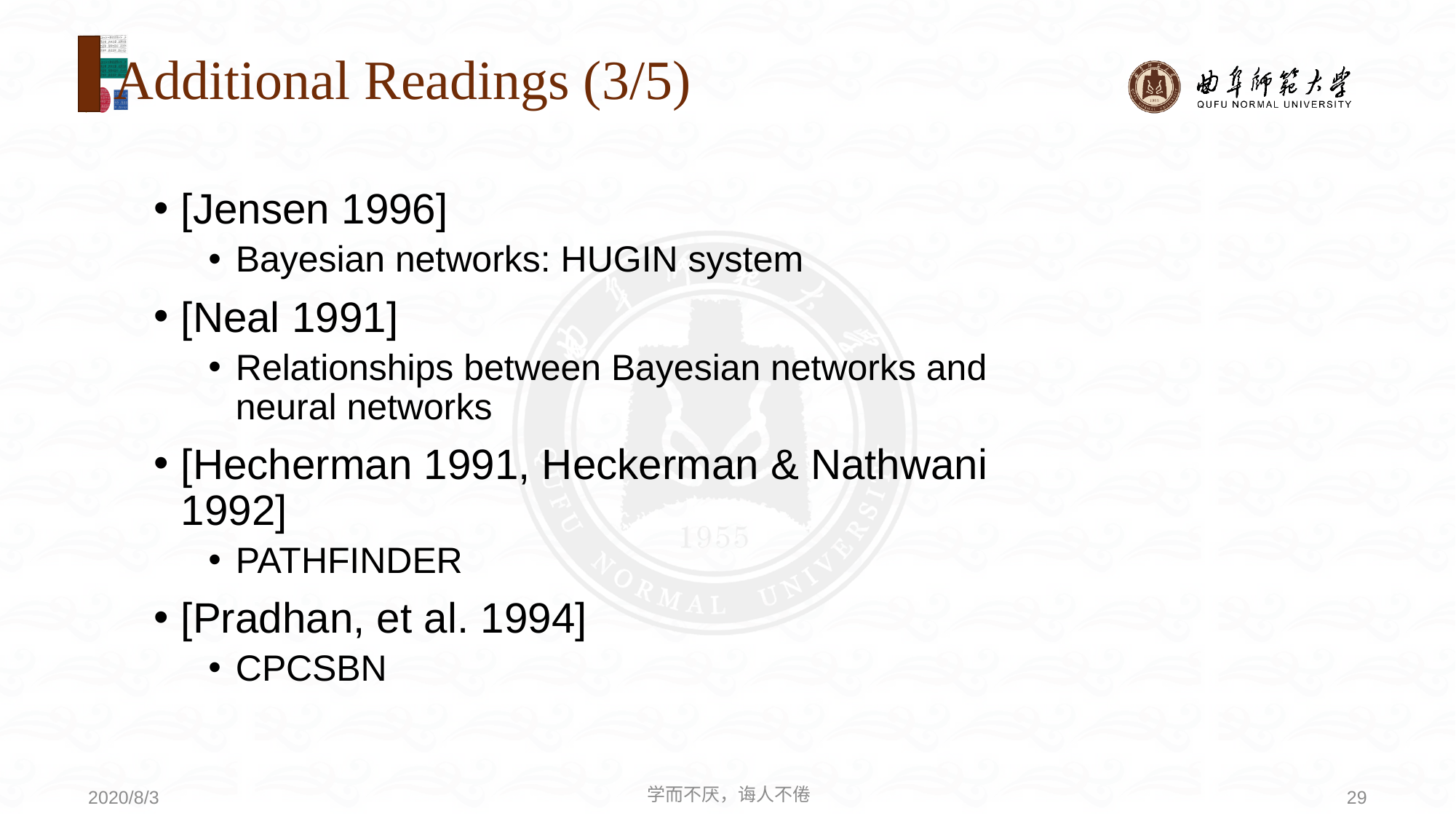

# Additional Readings (3/5)
[Jensen 1996]
Bayesian networks: HUGIN system
[Neal 1991]
Relationships between Bayesian networks and neural networks
[Hecherman 1991, Heckerman & Nathwani 1992]
PATHFINDER
[Pradhan, et al. 1994]
CPCSBN
学而不厌，诲人不倦
29
2020/8/3